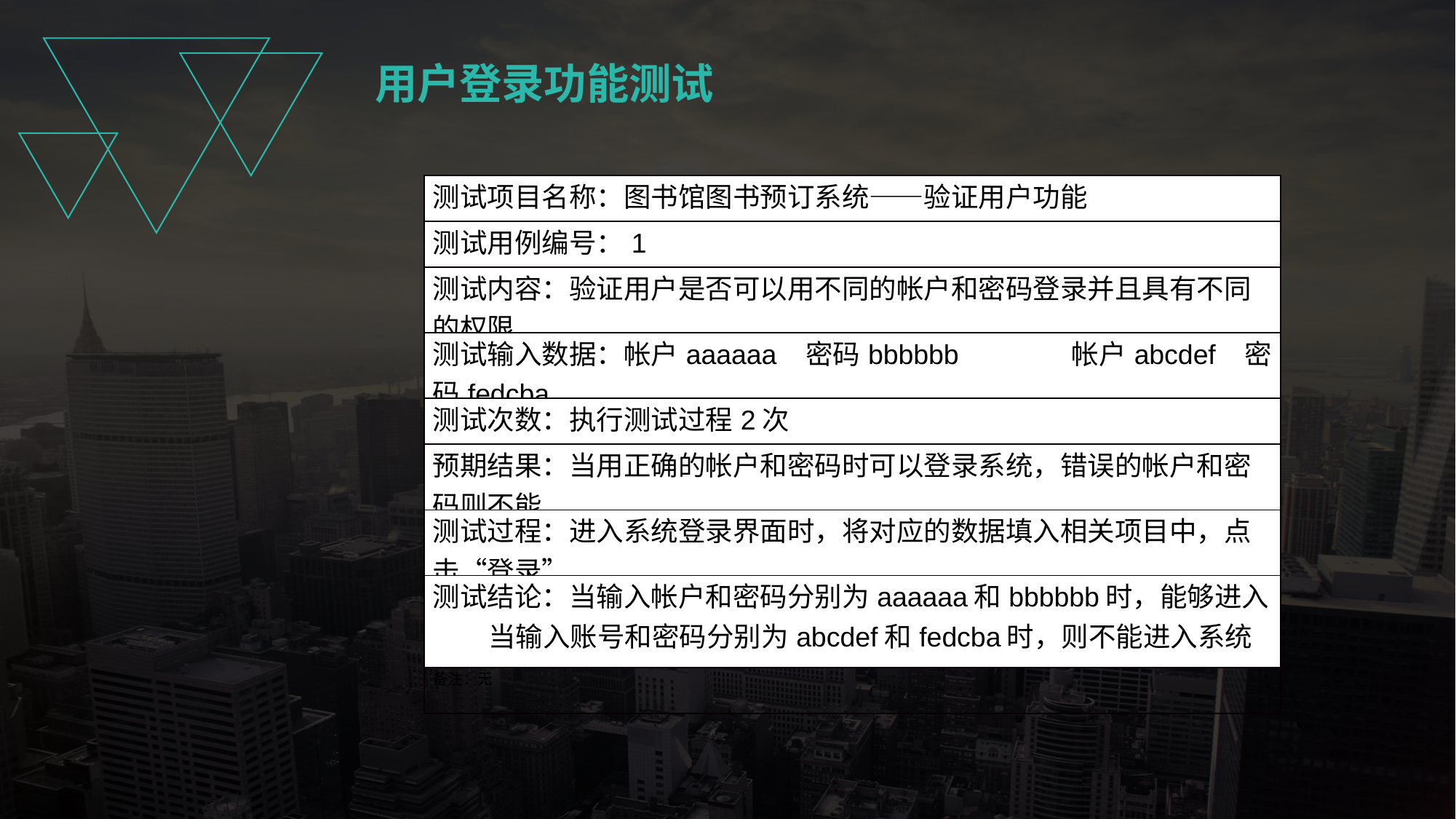

用户登录功能测试

| 测试项目名称：图书馆图书预订系统——验证用户功能 |
| --- |
| 测试用例编号：1 |
| 测试内容：验证用户是否可以用不同的帐户和密码登录并且具有不同的权限 |
| 测试输入数据：帐户aaaaaa 密码bbbbbb 帐户abcdef 密码fedcba |
| 测试次数：执行测试过程2次 |
| 预期结果：当用正确的帐户和密码时可以登录系统，错误的帐户和密码则不能 |
| 测试过程：进入系统登录界面时，将对应的数据填入相关项目中，点击“登录” |
| 测试结论：当输入帐户和密码分别为aaaaaa和bbbbbb时，能够进入 当输入账号和密码分别为abcdef和fedcba时，则不能进入系统 |
| 备注：无 |